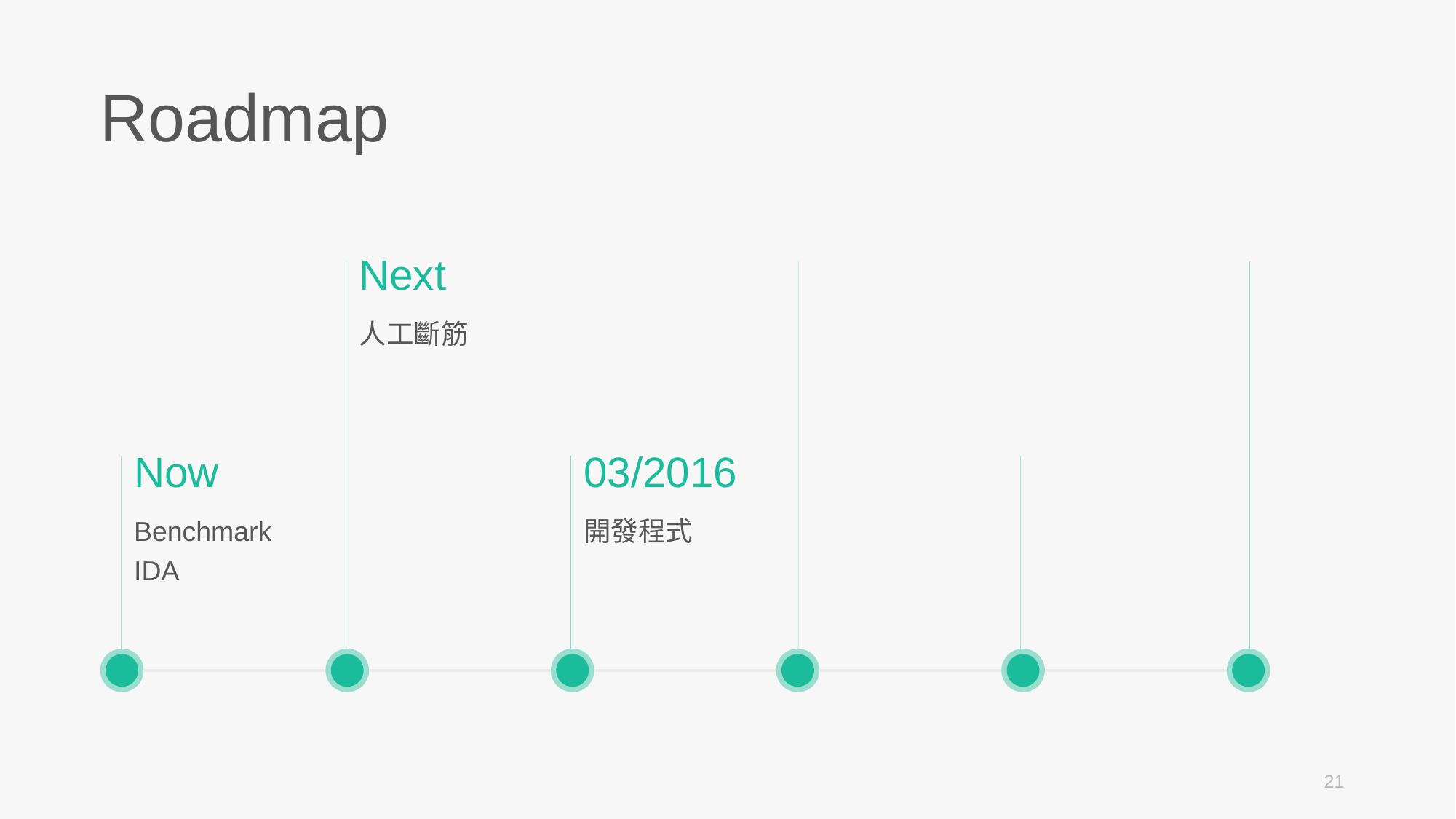

Roadmap
Next
人工斷筋
Now
03/2016
Benchmark IDA
開發程式

21